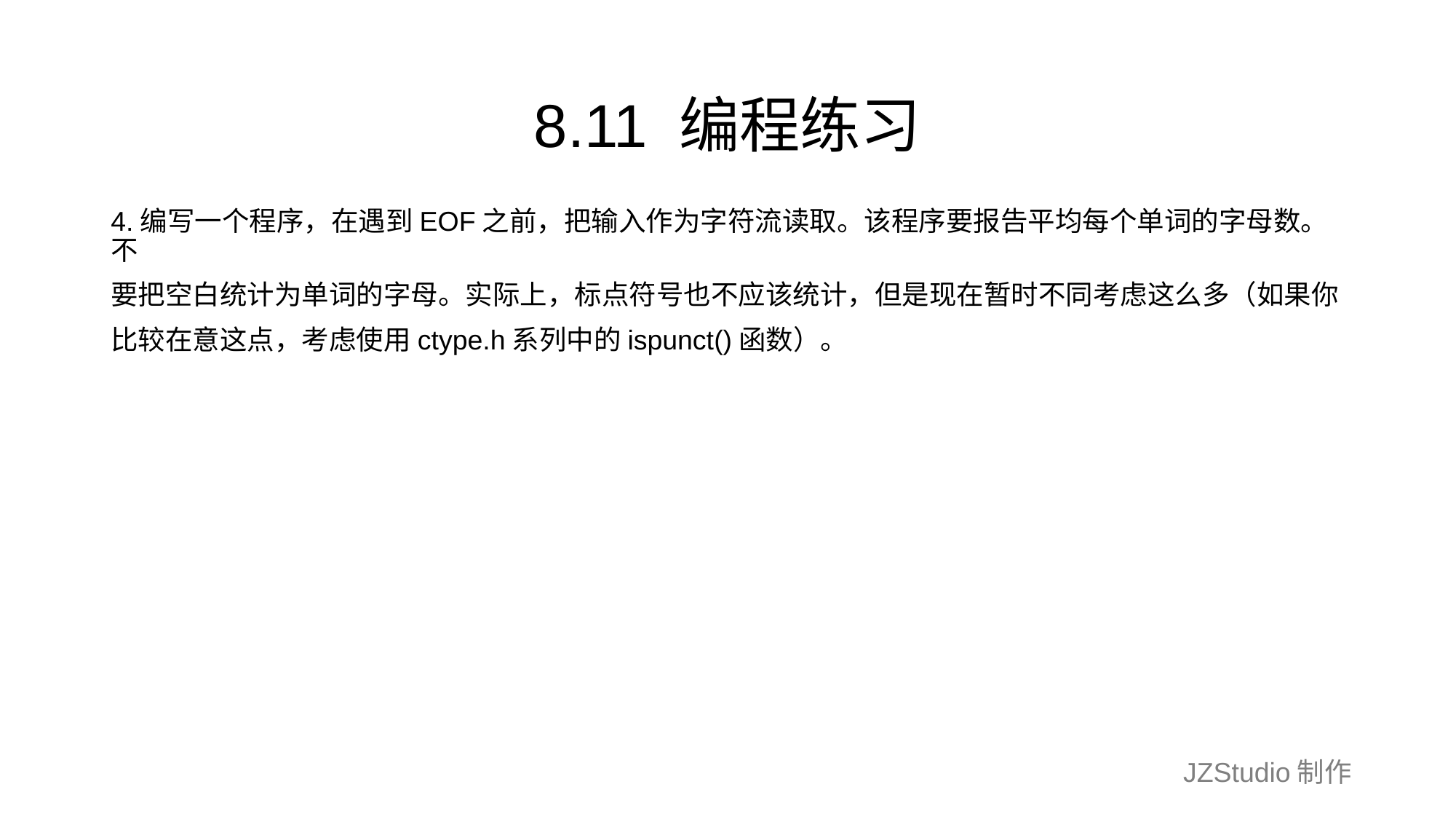

# 8.11 编程练习
4.编写一个程序，在遇到EOF之前，把输入作为字符流读取。该程序要报告平均每个单词的字母数。不
要把空白统计为单词的字母。实际上，标点符号也不应该统计，但是现在暂时不同考虑这么多（如果你
比较在意这点，考虑使用ctype.h系列中的ispunct()函数）。